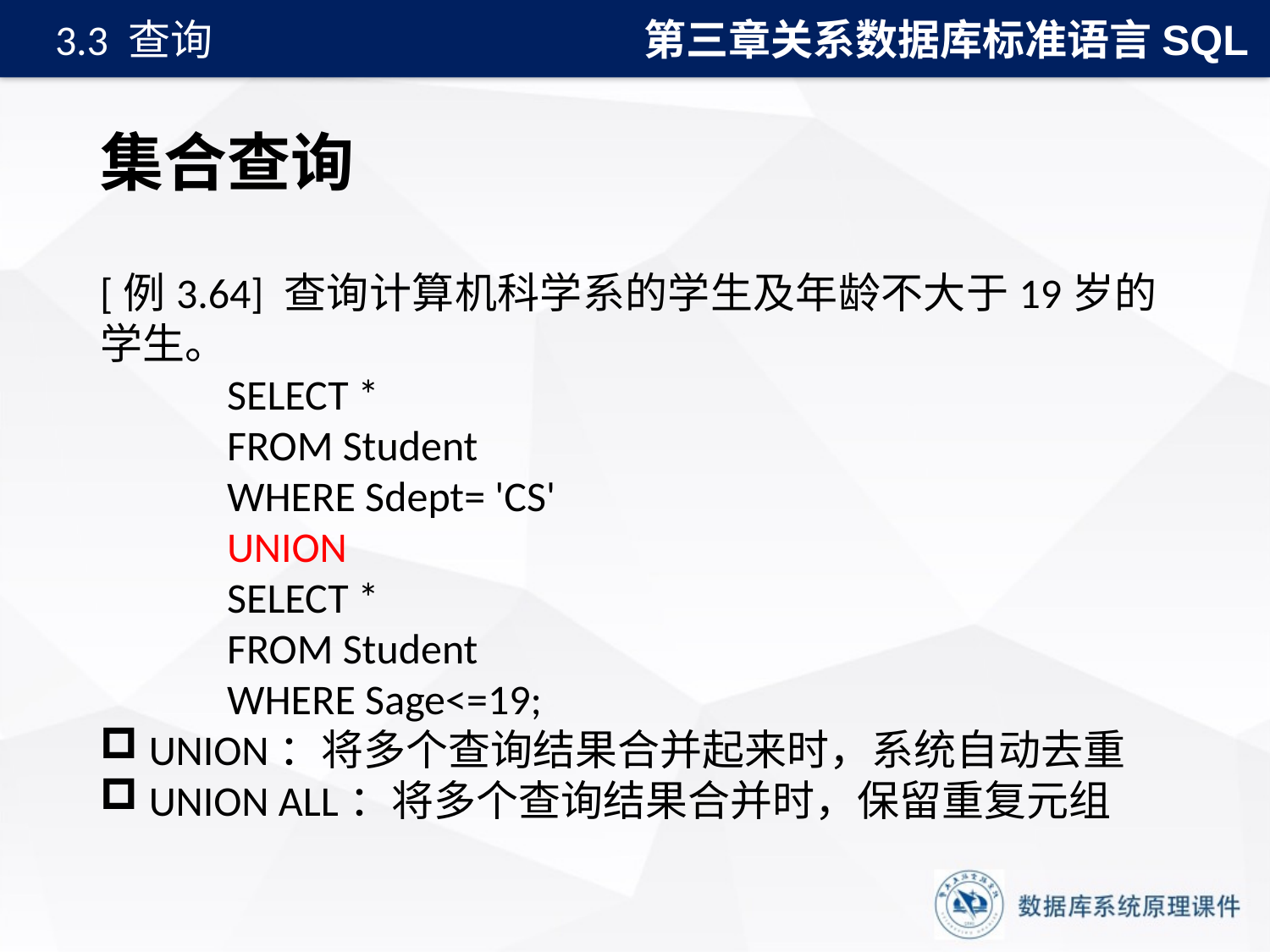

第三章关系数据库标准语言SQL
3.3 查询
# 集合查询
[例3.64] 查询计算机科学系的学生及年龄不大于19岁的学生。
SELECT *
FROM Student
WHERE Sdept= 'CS'
UNION
SELECT *
FROM Student
WHERE Sage<=19;
 UNION：将多个查询结果合并起来时，系统自动去重
 UNION ALL：将多个查询结果合并时，保留重复元组